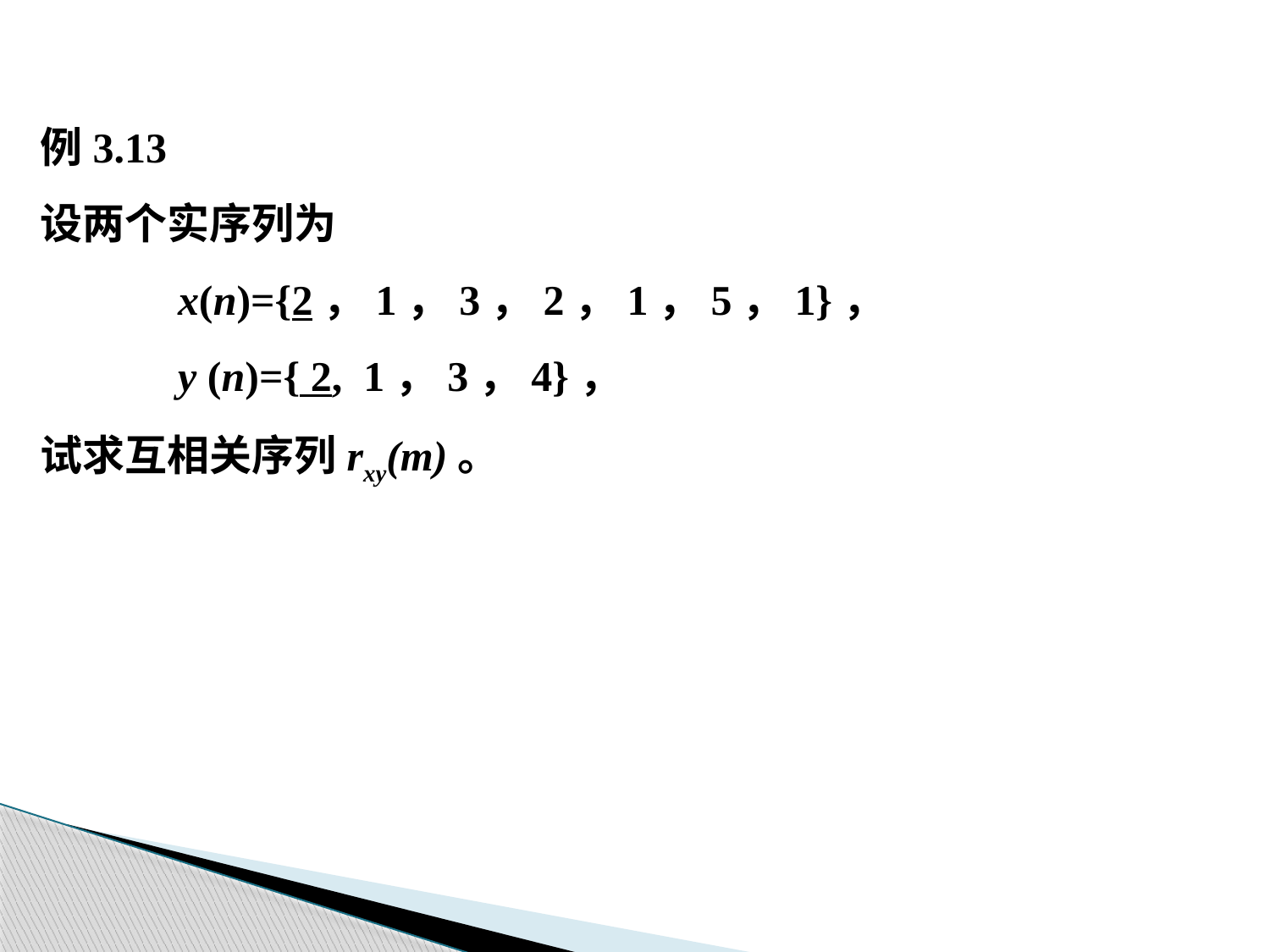

例3.13
设两个实序列为
             x(n)={2，1，3，2，1，5，1}，
             y (n)={ 2,  1，3，4}，
试求互相关序列rxy(m)。